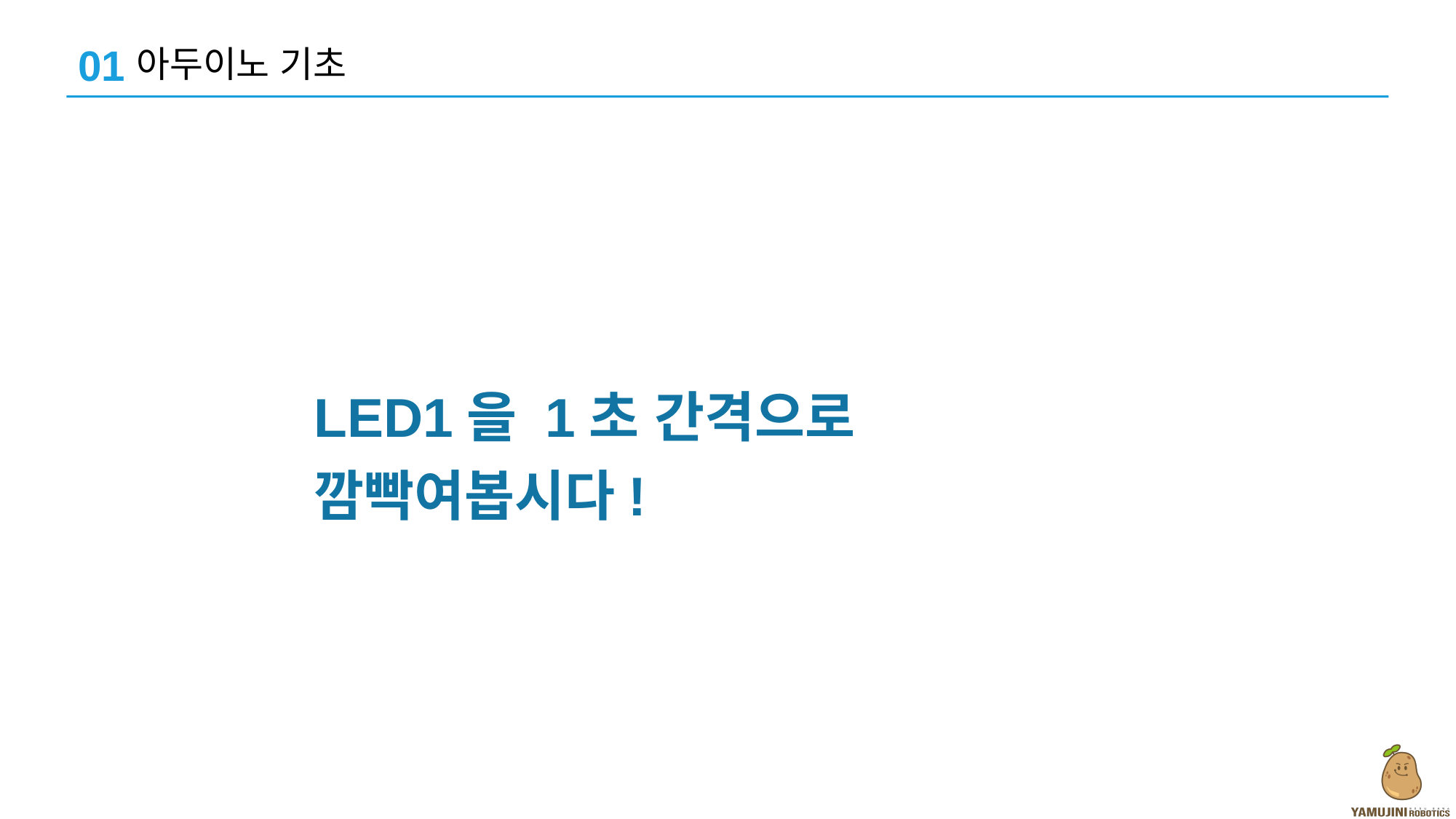

01
아두이노 기초

LED1을 1초 간격으로 깜빡여봅시다!